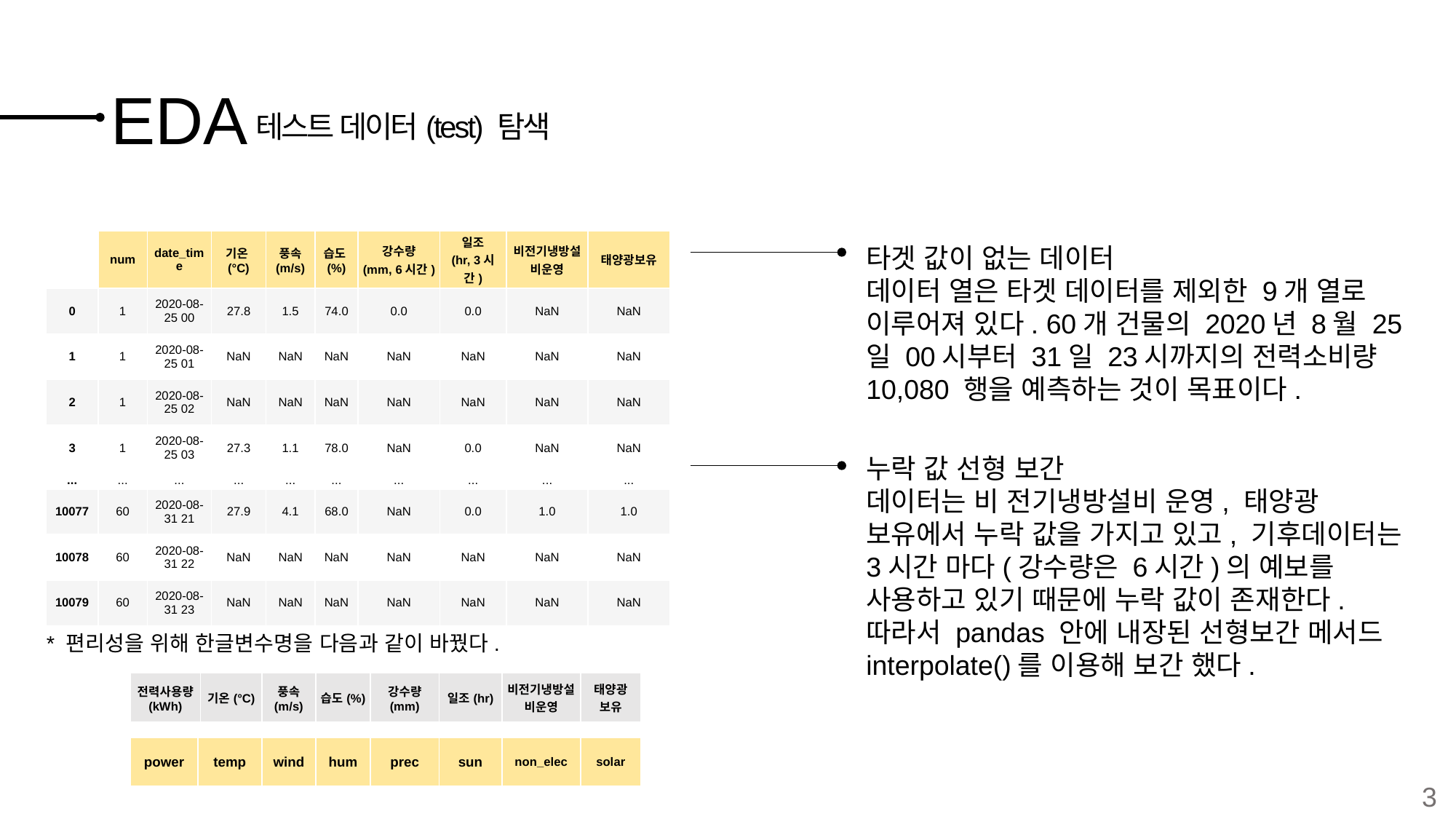

# EDA
테스트 데이터(test) 탐색
|  | num | date\_time | 기온(°C) | 풍속 (m/s) | 습도(%) | 강수량 (mm, 6시간) | 일조 (hr, 3시간) | 비전기냉방설비운영 | 태양광보유 |
| --- | --- | --- | --- | --- | --- | --- | --- | --- | --- |
| 0 | 1 | 2020-08-25 00 | 27.8 | 1.5 | 74.0 | 0.0 | 0.0 | NaN | NaN |
| 1 | 1 | 2020-08-25 01 | NaN | NaN | NaN | NaN | NaN | NaN | NaN |
| 2 | 1 | 2020-08-25 02 | NaN | NaN | NaN | NaN | NaN | NaN | NaN |
| 3 | 1 | 2020-08-25 03 | 27.3 | 1.1 | 78.0 | NaN | 0.0 | NaN | NaN |
| ... | ... | ... | ... | ... | ... | ... | ... | ... | ... |
| 10077 | 60 | 2020-08-31 21 | 27.9 | 4.1 | 68.0 | NaN | 0.0 | 1.0 | 1.0 |
| 10078 | 60 | 2020-08-31 22 | NaN | NaN | NaN | NaN | NaN | NaN | NaN |
| 10079 | 60 | 2020-08-31 23 | NaN | NaN | NaN | NaN | NaN | NaN | NaN |
타겟 값이 없는 데이터
데이터 열은 타겟 데이터를 제외한 9개 열로
이루어져 있다. 60개 건물의 2020년 8월 25일 00시부터 31일 23시까지의 전력소비량 10,080 행을 예측하는 것이 목표이다.
누락 값 선형 보간
데이터는 비 전기냉방설비 운영, 태양광 보유에서 누락 값을 가지고 있고, 기후데이터는 3시간 마다(강수량은 6시간)의 예보를 사용하고 있기 때문에 누락 값이 존재한다. 따라서 pandas 안에 내장된 선형보간 메서드 interpolate()를 이용해 보간 했다.
* 편리성을 위해 한글변수명을 다음과 같이 바꿨다.
| 전력사용량 (kWh) | 기온(°C) | 풍속 (m/s) | 습도(%) | 강수량 (mm) | 일조(hr) | 비전기냉방설비운영 | 태양광 보유 |
| --- | --- | --- | --- | --- | --- | --- | --- |
| power | temp | wind | hum | prec | sun | non\_elec | solar |
| --- | --- | --- | --- | --- | --- | --- | --- |
3